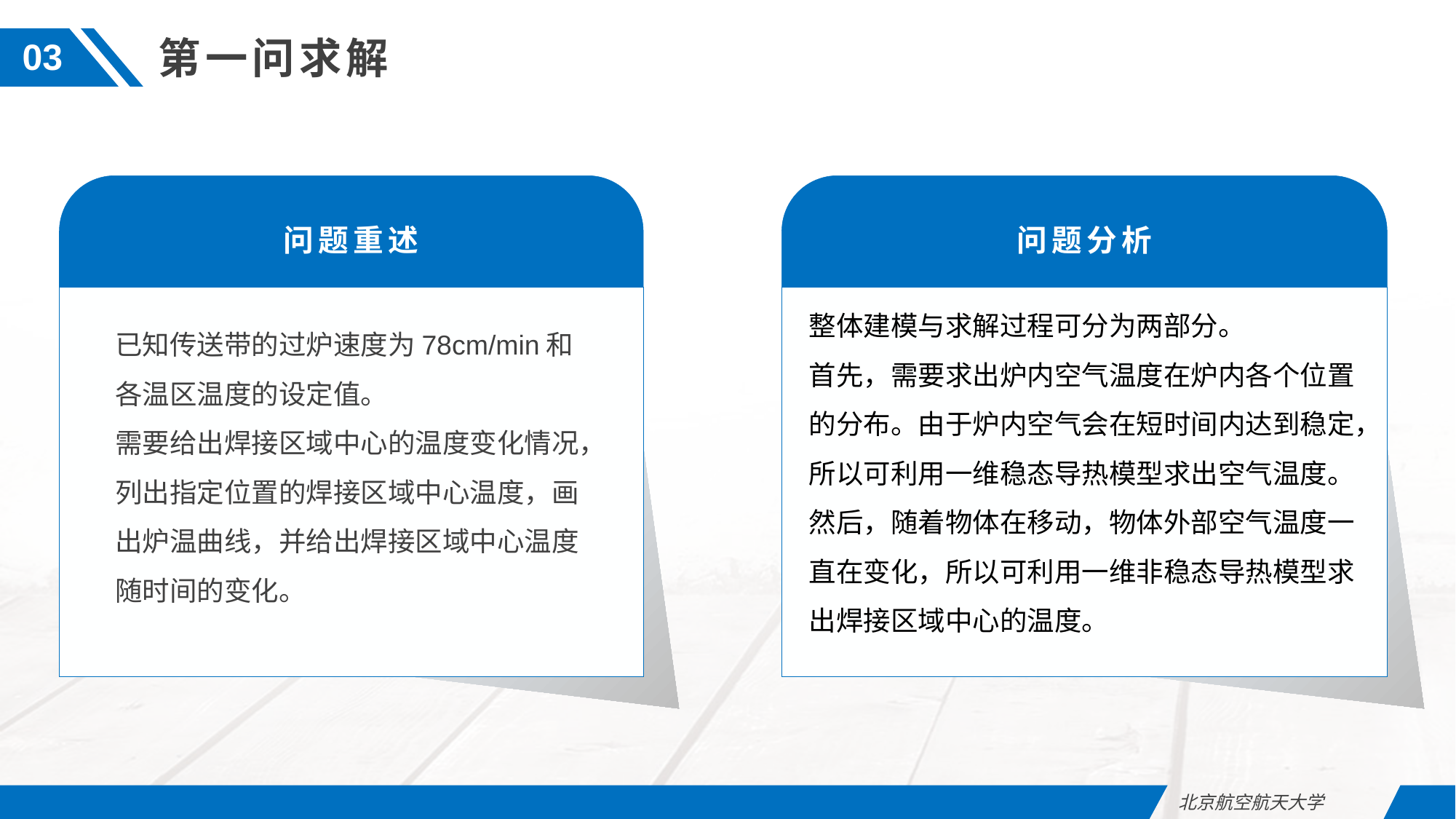

第一问求解

03
问题重述

问题分析

整体建模与求解过程可分为两部分。
首先，需要求出炉内空气温度在炉内各个位置的分布。由于炉内空气会在短时间内达到稳定，所以可利用一维稳态导热模型求出空气温度。
然后，随着物体在移动，物体外部空气温度一直在变化，所以可利用一维非稳态导热模型求出焊接区域中心的温度。

已知传送带的过炉速度为78cm/min和各温区温度的设定值。
需要给出焊接区域中心的温度变化情况，列出指定位置的焊接区域中心温度，画出炉温曲线，并给出焊接区域中心温度随时间的变化。

北京航空航天大学